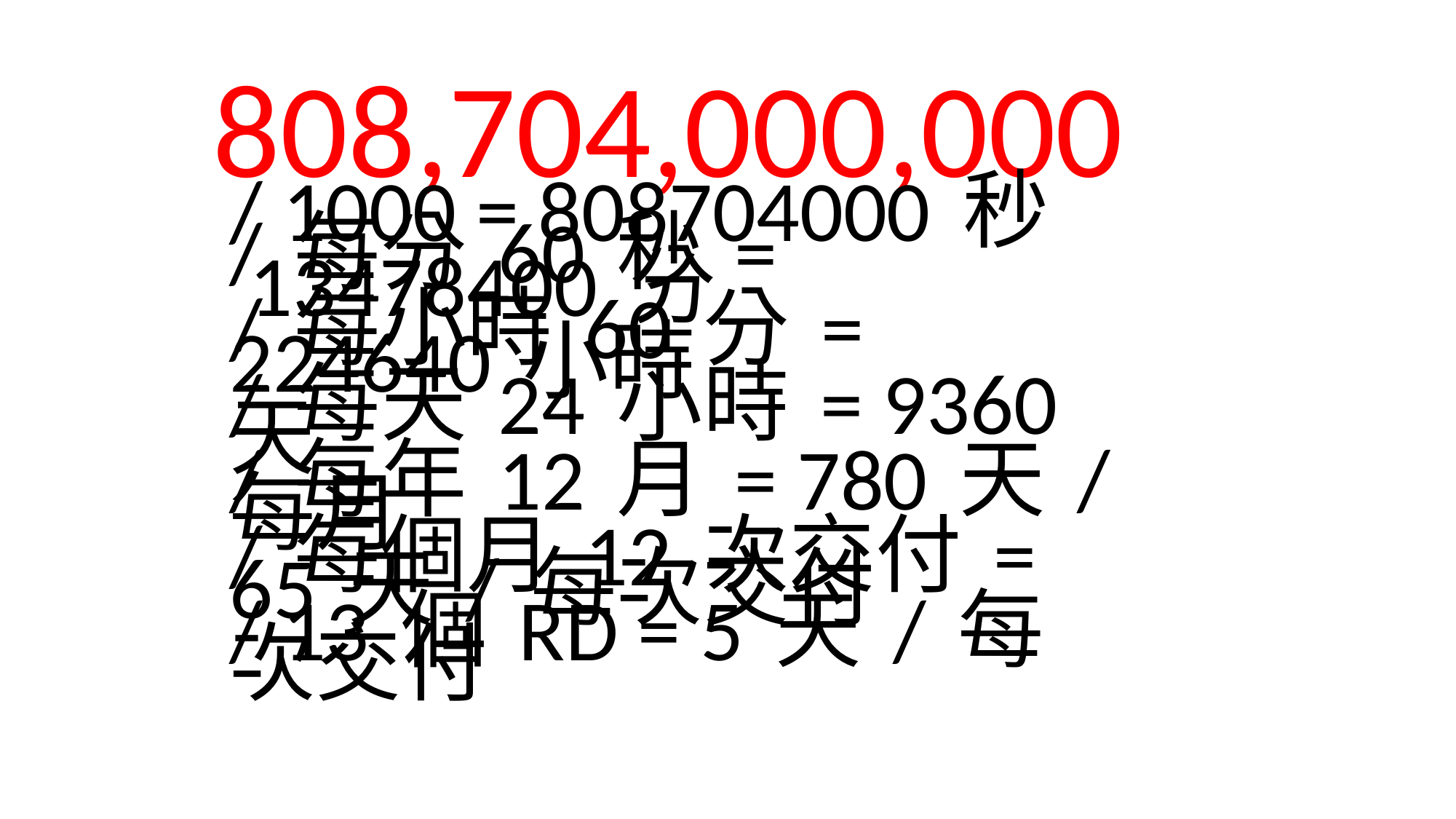

808,704,000,000
/ 1000 = 808704000 秒
/ 每分 60 秒 =  13478400 分
/ 每小時 60 分 = 224640 小時
/ 每天 24 小時 = 9360 天
/ 每年 12 月 = 780 天 / 每月
/ 每個月 12 次交付 = 65 天 / 每次交付
/ 13 個 RD = 5 天 / 每次交付